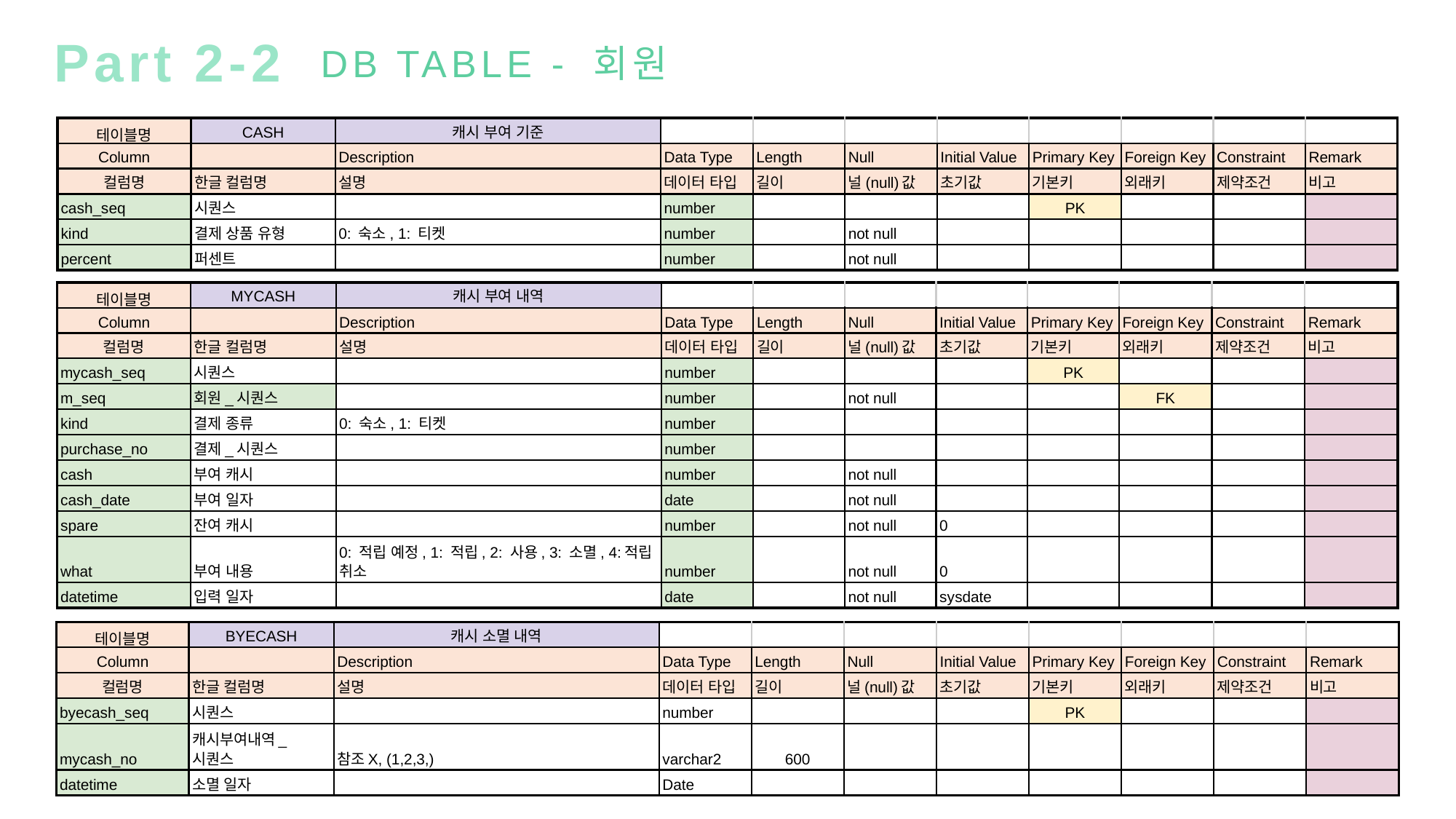

Part 2-2
DB TABLE - 회원
| 테이블명 | CASH | 캐시 부여 기준 |  |  |  |  |  |  |  |  |
| --- | --- | --- | --- | --- | --- | --- | --- | --- | --- | --- |
| Column |  | Description | Data Type | Length | Null | Initial Value | Primary Key | Foreign Key | Constraint | Remark |
| 컬럼명 | 한글 컬럼명 | 설명 | 데이터 타입 | 길이 | 널(null)값 | 초기값 | 기본키 | 외래키 | 제약조건 | 비고 |
| cash\_seq | 시퀀스 |  | number |  |  |  | PK |  |  |  |
| kind | 결제 상품 유형 | 0: 숙소, 1: 티켓 | number |  | not null |  |  |  |  |  |
| percent | 퍼센트 |  | number |  | not null |  |  |  |  |  |
| 테이블명 | MYCASH | 캐시 부여 내역 |  |  |  |  |  |  |  |  |
| --- | --- | --- | --- | --- | --- | --- | --- | --- | --- | --- |
| Column |  | Description | Data Type | Length | Null | Initial Value | Primary Key | Foreign Key | Constraint | Remark |
| 컬럼명 | 한글 컬럼명 | 설명 | 데이터 타입 | 길이 | 널(null)값 | 초기값 | 기본키 | 외래키 | 제약조건 | 비고 |
| mycash\_seq | 시퀀스 |  | number |  |  |  | PK |  |  |  |
| m\_seq | 회원\_시퀀스 |  | number |  | not null |  |  | FK |  |  |
| kind | 결제 종류 | 0: 숙소, 1: 티켓 | number |  |  |  |  |  |  |  |
| purchase\_no | 결제\_시퀀스 |  | number |  |  |  |  |  |  |  |
| cash | 부여 캐시 |  | number |  | not null |  |  |  |  |  |
| cash\_date | 부여 일자 |  | date |  | not null |  |  |  |  |  |
| spare | 잔여 캐시 |  | number |  | not null | 0 |  |  |  |  |
| what | 부여 내용 | 0: 적립 예정, 1: 적립, 2: 사용, 3: 소멸, 4:적립 취소 | number |  | not null | 0 |  |  |  |  |
| datetime | 입력 일자 |  | date |  | not null | sysdate |  |  |  |  |
| 테이블명 | BYECASH | 캐시 소멸 내역 |  |  |  |  |  |  |  |  |
| --- | --- | --- | --- | --- | --- | --- | --- | --- | --- | --- |
| Column |  | Description | Data Type | Length | Null | Initial Value | Primary Key | Foreign Key | Constraint | Remark |
| 컬럼명 | 한글 컬럼명 | 설명 | 데이터 타입 | 길이 | 널(null)값 | 초기값 | 기본키 | 외래키 | 제약조건 | 비고 |
| byecash\_seq | 시퀀스 |  | number |  |  |  | PK |  |  |  |
| mycash\_no | 캐시부여내역\_시퀀스 | 참조X, (1,2,3,) | varchar2 | 600 |  |  |  |  |  |  |
| datetime | 소멸 일자 |  | Date |  |  |  |  |  |  |  |